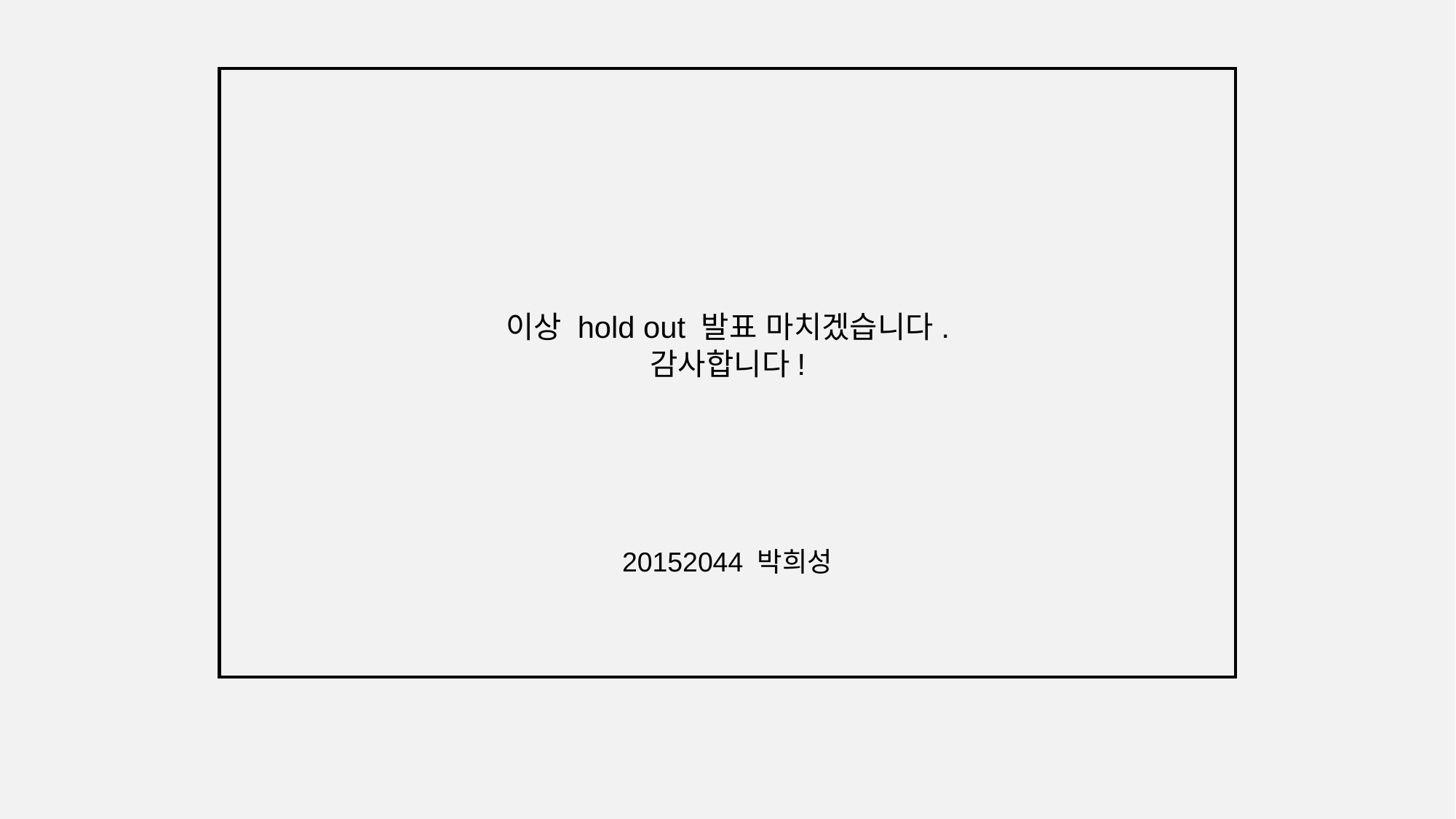

이상 hold out 발표 마치겠습니다.
감사합니다!
20152044 박희성